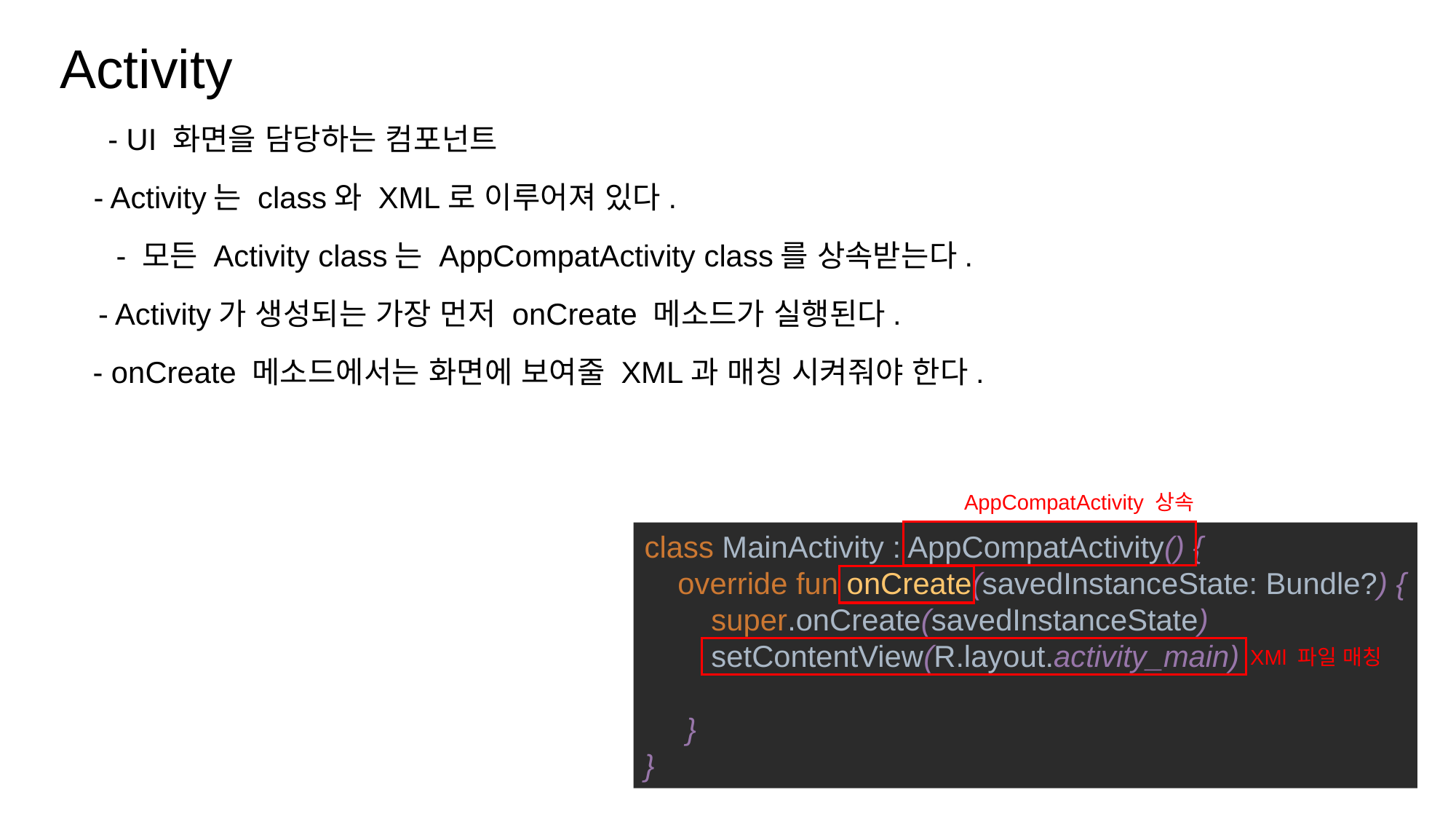

Activity
나눔스퀘어OTF ExtraBold
- UI 화면을 담당하는 컴포넌트
나눔스퀘어OTF Bold
- Activity는 class와 XML로 이루어져 있다.
나눔스퀘어OTF
- 모든 Activity class는 AppCompatActivity class를 상속받는다.
나눔스퀘어_ac ExtraBold
- Activity가 생성되는 가장 먼저 onCreate 메소드가 실행된다.
나눔스퀘어_ac Bold
- onCreate 메소드에서는 화면에 보여줄 XML과 매칭 시켜줘야 한다.
나눔스퀘어_ac
나눔스퀘어 ExtraBold
AppCompatActivity 상속
class MainActivity : AppCompatActivity() {
    override fun onCreate(savedInstanceState: Bundle?) {
        super.onCreate(savedInstanceState)
        setContentView(R.layout.activity_main)
     }
}

나눔스퀘어 Bold

나눔스퀘어
실행 화면

XMl 파일 매칭
XML
나눔스퀘어 Light
Kotlin